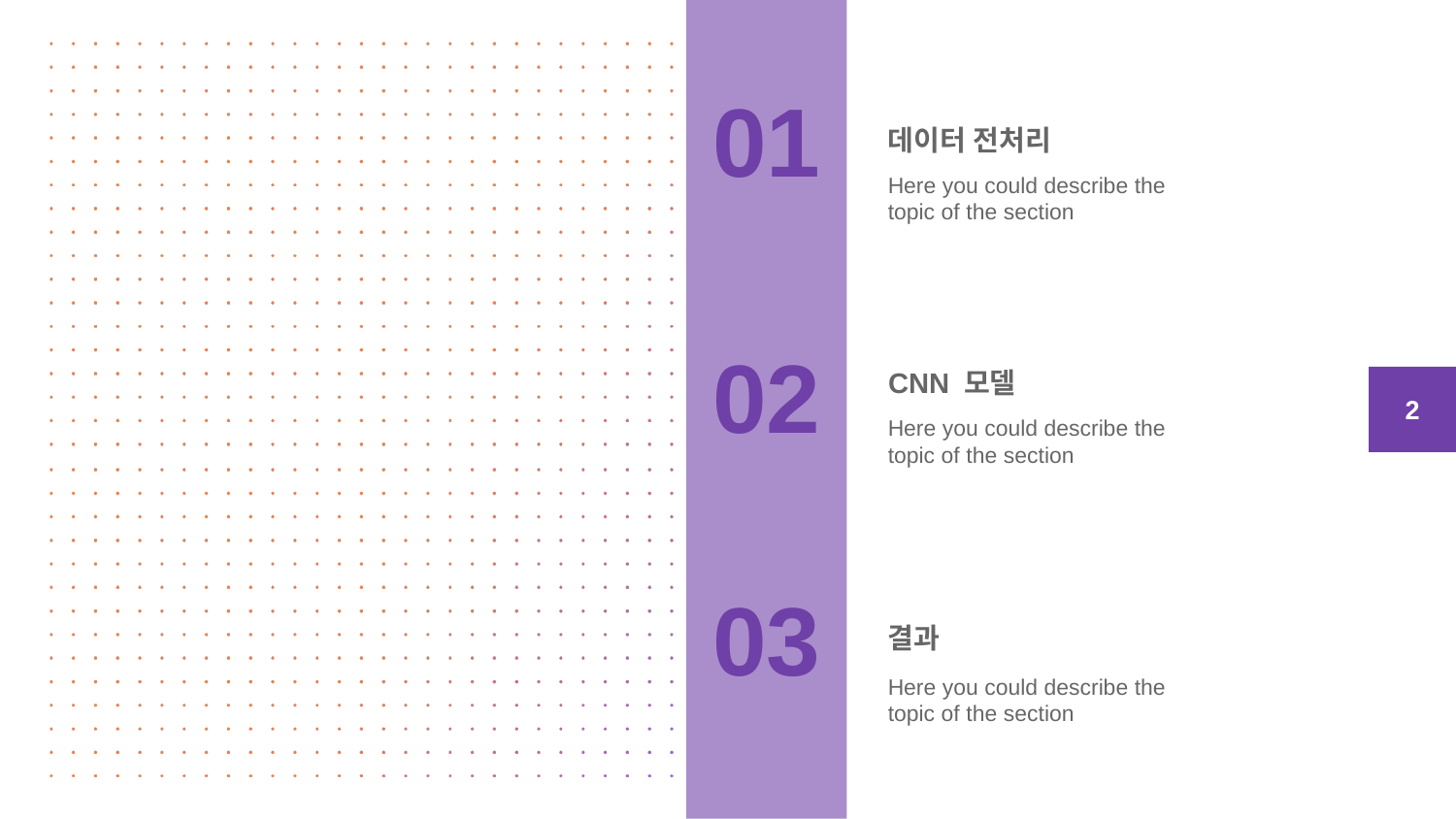

# 01
데이터 전처리
Here you could describe the topic of the section
02
CNN 모델
2
Here you could describe the topic of the section
03
결과
Here you could describe the topic of the section